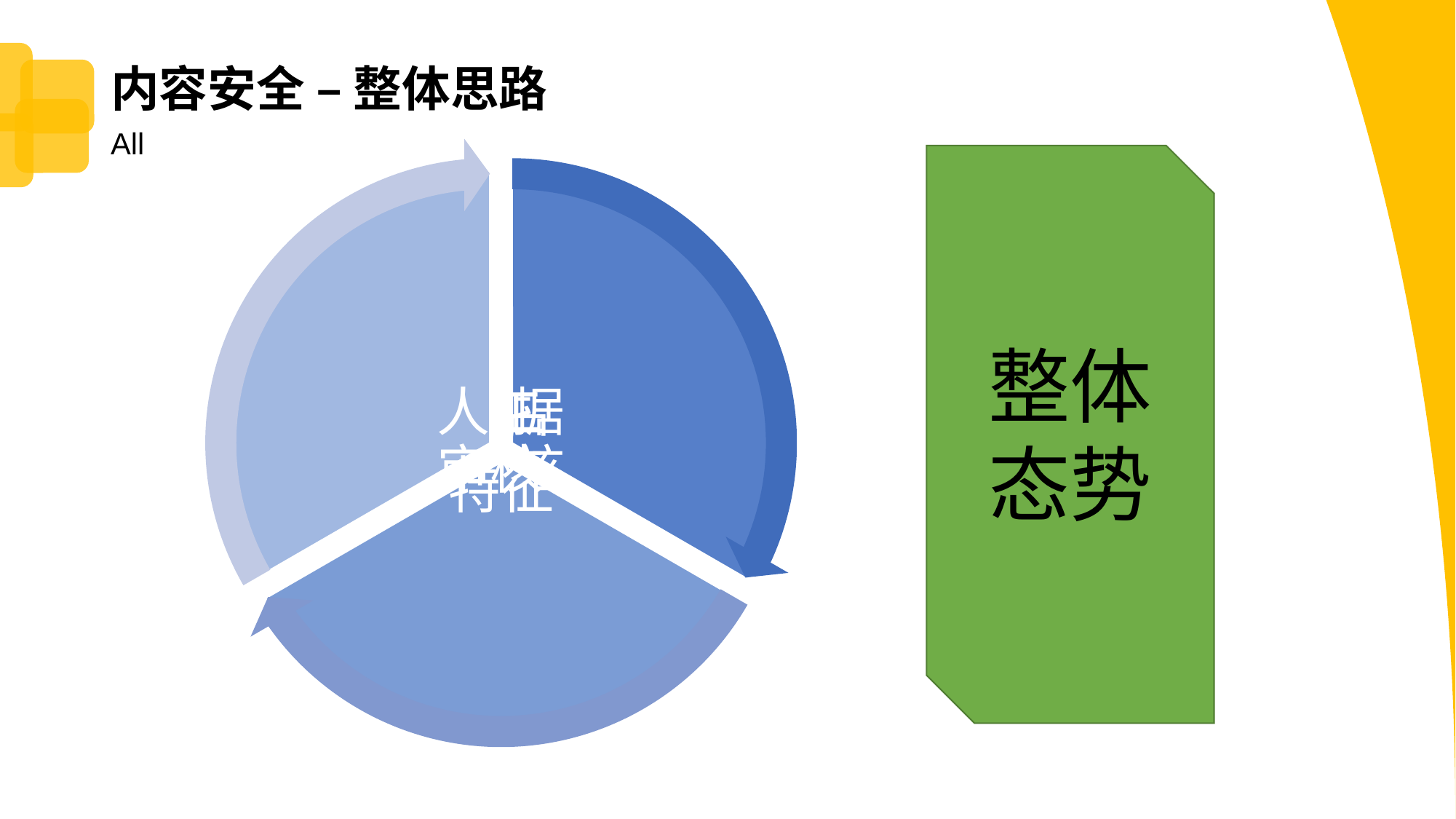

内容安全 – 整体思路
All
数据
审核
用户
特征
人工
审核

整体
态势